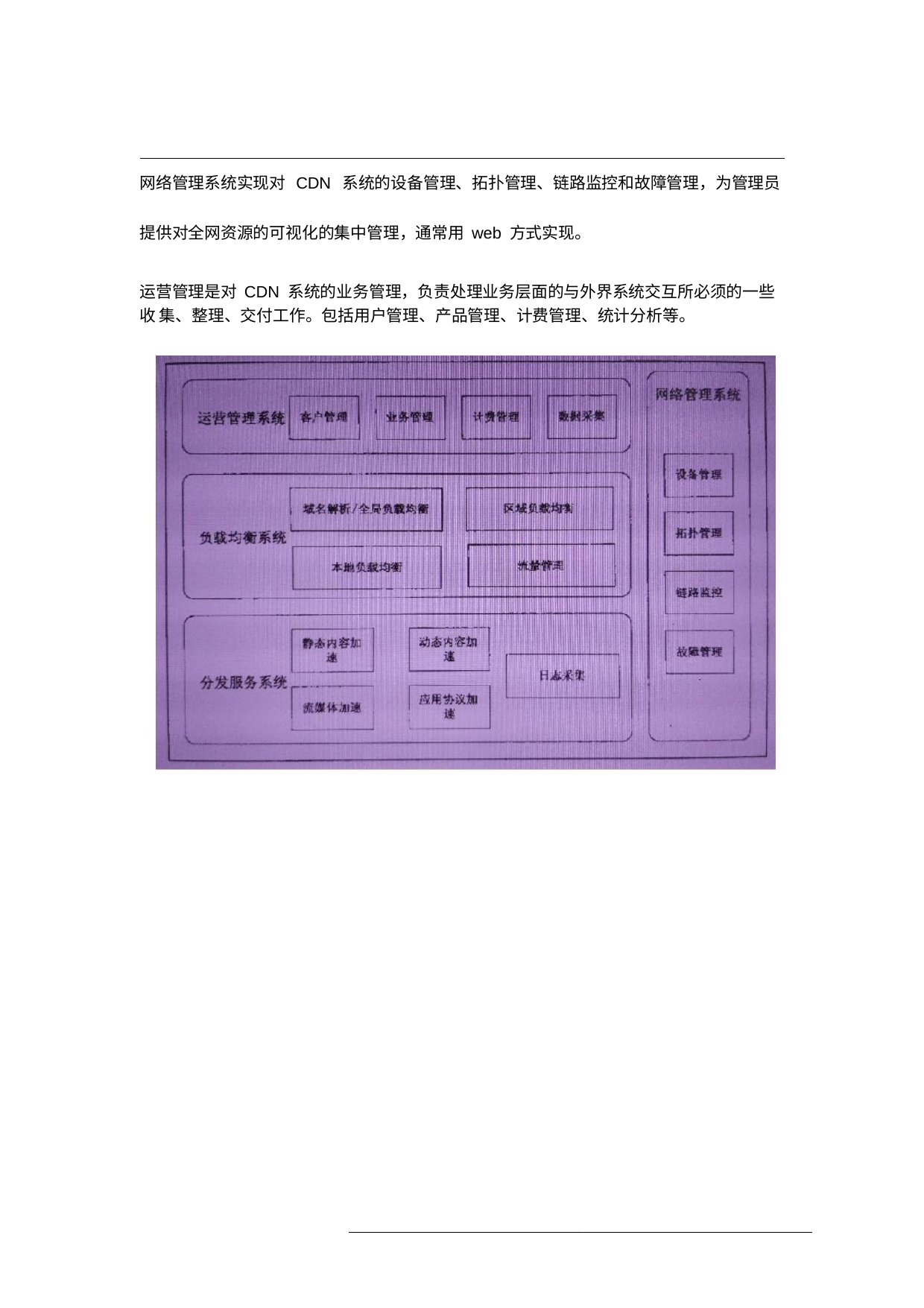

网络管理系统实现对 CDN 系统的设备管理、拓扑管理、链路监控和故障管理，为管理员

提供对全网资源的可视化的集中管理，通常用 web 方式实现。

运营管理是对 CDN 系统的业务管理，负责处理业务层面的与外界系统交互所必须的一些收 集、整理、交付工作。包括用户管理、产品管理、计费管理、统计分析等。